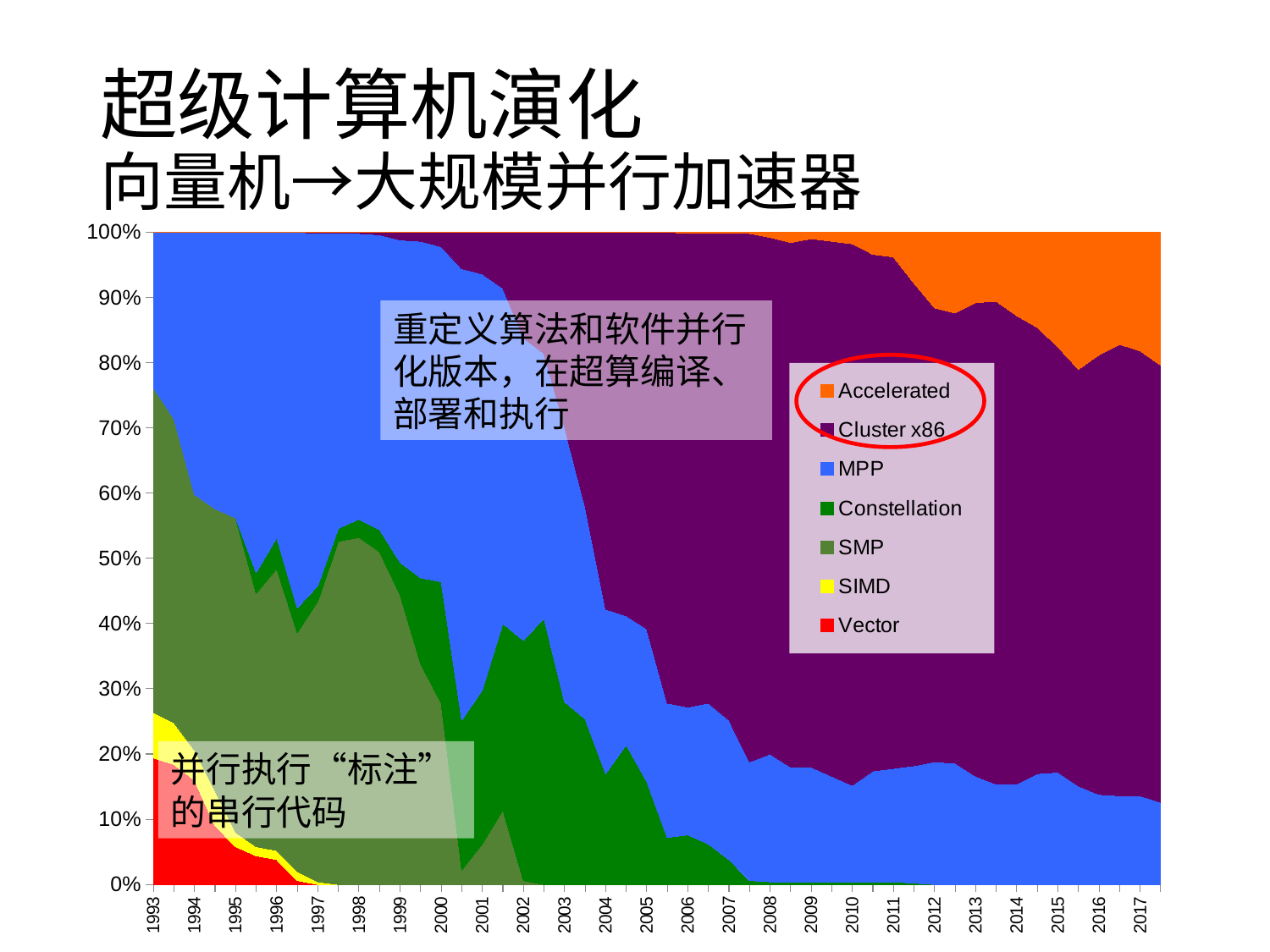

# 超级计算机演化 向量机→大规模并行加速器

### Chart

| Category | Vector | SIMD | SMP | Constellation | MPP | Cluster x86 | Accelerated  |
|---|---|---|---|---|---|---|---|
| 1993 | 97.0 | 35.0 | 249.0 | 0.0 | 119.0 | 0.0 | None |
|  | 92.0 | 32.0 | 233.0 | 0.0 | 143.0 | 0.0 | None |
| 1994 | 80.0 | 23.0 | 196.0 | 0.0 | 201.0 | 0.0 | None |
|  | 45.0 | 27.0 | 216.0 | 0.0 | 212.0 | 0.0 | None |
| 1995 | 29.0 | 11.0 | 241.0 | 0.0 | 219.0 | 0.0 | None |
|  | 22.0 | 7.0 | 194.0 | 16.0 | 261.0 | 0.0 | None |
| 1996 | 19.0 | 7.0 | 216.0 | 24.0 | 234.0 | 0.0 | None |
|  | 3.0 | 7.0 | 183.0 | 19.0 | 288.0 | 0.0 | None |
| 1997 | 0.0 | 2.0 | 215.0 | 12.0 | 270.0 | 1.0 | None |
|  | 0.0 | 0.0 | 263.0 | 10.0 | 226.0 | 1.0 | None |
| 1998 | 0.0 | 0.0 | 266.0 | 14.0 | 219.0 | 1.0 | None |
|  | 0.0 | 0.0 | 255.0 | 17.0 | 226.0 | 2.0 | None |
| 1999 | 0.0 | 0.0 | 222.0 | 25.0 | 247.0 | 6.0 | None |
|  | 0.0 | 0.0 | 169.0 | 66.0 | 258.0 | 7.0 | None |
| 2000 | 0.0 | 0.0 | 139.0 | 93.0 | 257.0 | 11.0 | None |
|  | 0.0 | 0.0 | 11.0 | 115.0 | 346.0 | 28.0 | None |
| 2001 | 0.0 | 0.0 | 31.0 | 118.0 | 319.0 | 32.0 | None |
|  | 0.0 | 0.0 | 57.0 | 143.0 | 257.0 | 43.0 | None |
| 2002 | 0.0 | 0.0 | 3.0 | 184.0 | 232.0 | 81.0 | None |
|  | 0.0 | 0.0 | 0.0 | 204.0 | 203.0 | 93.0 | None |
| 2003 | 0.0 | 0.0 | 0.0 | 140.0 | 211.0 | 149.0 | None |
|  | 0.0 | 0.0 | 0.0 | 127.0 | 163.0 | 210.0 | None |
| 2004 | 0.0 | 0.0 | 0.0 | 85.0 | 126.0 | 289.0 | None |
|  | 0.0 | 0.0 | 0.0 | 107.0 | 99.0 | 294.0 | None |
| 2005 | 0.0 | 0.0 | 0.0 | 79.0 | 117.0 | 304.0 | None |
|  | 0.0 | 0.0 | 0.0 | 36.0 | 103.0 | 361.0 | None |
| 2006 | 0.0 | 0.0 | 0.0 | 38.0 | 98.0 | 363.0 | 1.0 |
|  | 0.0 | 0.0 | 0.0 | 31.0 | 108.0 | 360.0 | 1.0 |
| 2007 | 0.0 | 0.0 | 0.0 | 19.0 | 107.0 | 373.0 | 1.0 |
|  | 0.0 | 0.0 | 0.0 | 3.0 | 91.0 | 405.0 | 1.0 |
| 2008 | 0.0 | 0.0 | 0.0 | 2.0 | 98.0 | 396.0 | 4.0 |
|  | 0.0 | 0.0 | 0.0 | 2.0 | 88.0 | 402.0 | 8.0 |
| 2009 | 0.0 | 0.0 | 0.0 | 2.0 | 88.0 | 405.0 | 5.0 |
|  | 0.0 | 0.0 | 0.0 | 2.0 | 81.0 | 410.0 | 7.0 |
| 2010 | 0.0 | 0.0 | 0.0 | 2.0 | 74.0 | 415.0 | 9.0 |
|  | 0.0 | 0.0 | 0.0 | 2.0 | 85.0 | 396.0 | 17.0 |
| 2011 | 0.0 | 0.0 | 0.0 | 2.0 | 87.0 | 392.0 | 19.0 |
|  | 0.0 | 0.0 | 0.0 | 1.0 | 90.0 | 370.0 | 39.0 |
| 2012 | 0.0 | 0.0 | 0.0 | 0.0 | 94.0 | 348.0 | 58.0 |
|  | 0.0 | 0.0 | 0.0 | 0.0 | 93.0 | 345.0 | 62.0 |
| 2013 | 0.0 | 0.0 | 0.0 | 0.0 | 83.0 | 363.0 | 54.0 |
|  | 0.0 | 0.0 | 0.0 | 0.0 | 77.0 | 370.0 | 53.0 |
| 2014 | 0.0 | 0.0 | 0.0 | 0.0 | 77.0 | 359.0 | 64.0 |
|  | 0.0 | 0.0 | 0.0 | 0.0 | 85.0 | 342.0 | 73.0 |
| 2015 | 0.0 | 0.0 | 0.0 | 0.0 | 86.0 | 326.0 | 88.0 |
|  | 0.0 | 0.0 | 0.0 | 0.0 | 74.0 | 313.0 | 103.0 |
| 2016 | 0.0 | 0.0 | 0.0 | 0.0 | 69.0 | 337.0 | 94.0 |
|  | 0.0 | 0.0 | 0.0 | 0.0 | 68.0 | 346.0 | 86.0 |
| 2017 | 0.0 | 0.0 | 0.0 | 0.0 | 68.0 | 341.0 | 91.0 |
|  | 0.0 | 0.0 | 0.0 | 0.0 | 63.0 | 335.0 | 102.0 |
重定义算法和软件并行化版本，在超算编译、部署和执行

并行执行“标注”的串行代码